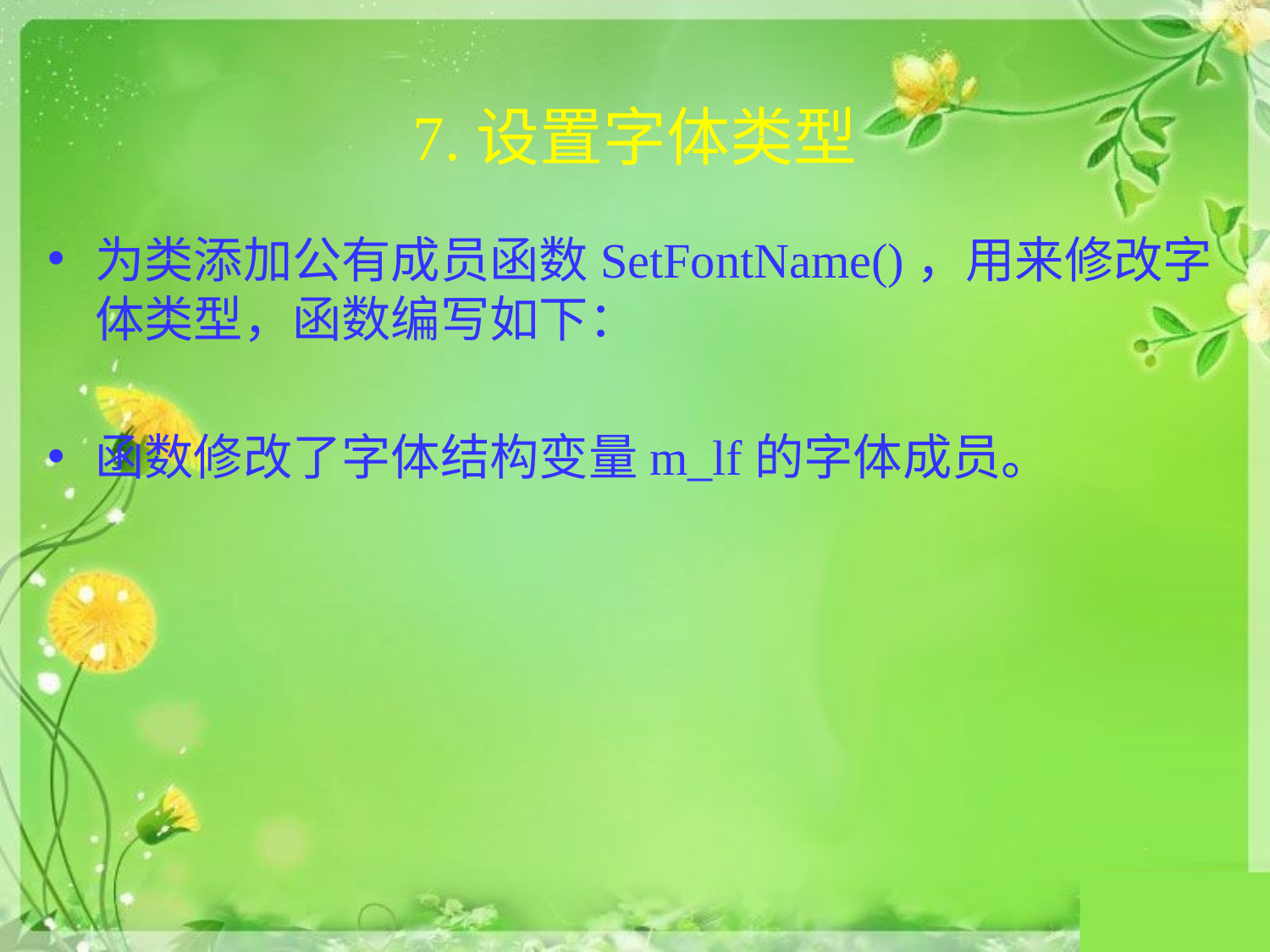

# 7.设置字体类型
为类添加公有成员函数SetFontName()，用来修改字体类型，函数编写如下：

函数修改了字体结构变量m_lf的字体成员。